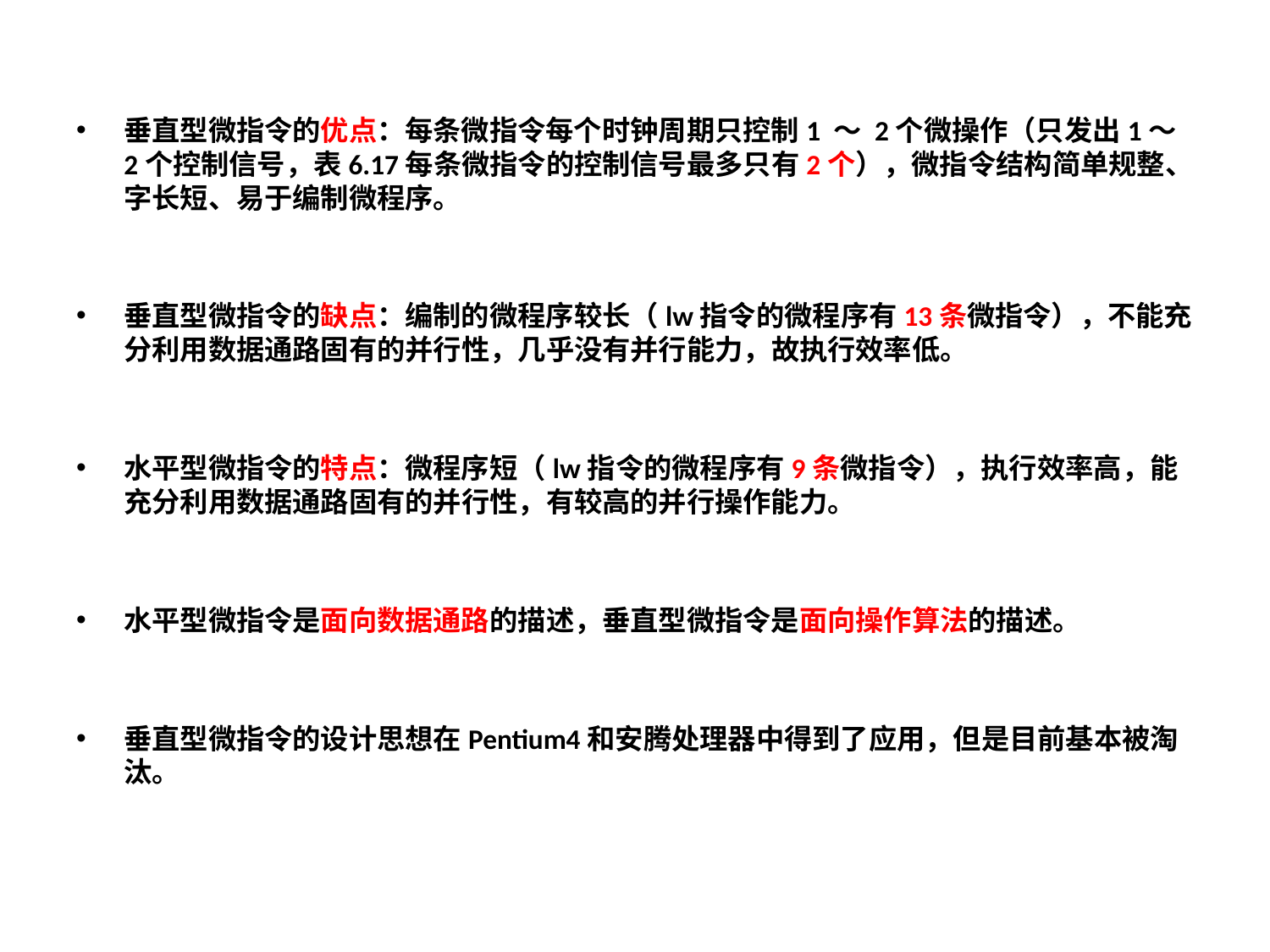

垂直型微指令的优点：每条微指令每个时钟周期只控制1 ～ 2个微操作（只发出1～2个控制信号，表6.17每条微指令的控制信号最多只有2个），微指令结构简单规整、字长短、易于编制微程序。

垂直型微指令的缺点：编制的微程序较长（lw指令的微程序有13条微指令），不能充分利用数据通路固有的并行性，几乎没有并行能力，故执行效率低。

水平型微指令的特点：微程序短（lw指令的微程序有9条微指令），执行效率高，能充分利用数据通路固有的并行性，有较高的并行操作能力。

水平型微指令是面向数据通路的描述，垂直型微指令是面向操作算法的描述。

垂直型微指令的设计思想在Pentium4和安腾处理器中得到了应用，但是目前基本被淘汰。